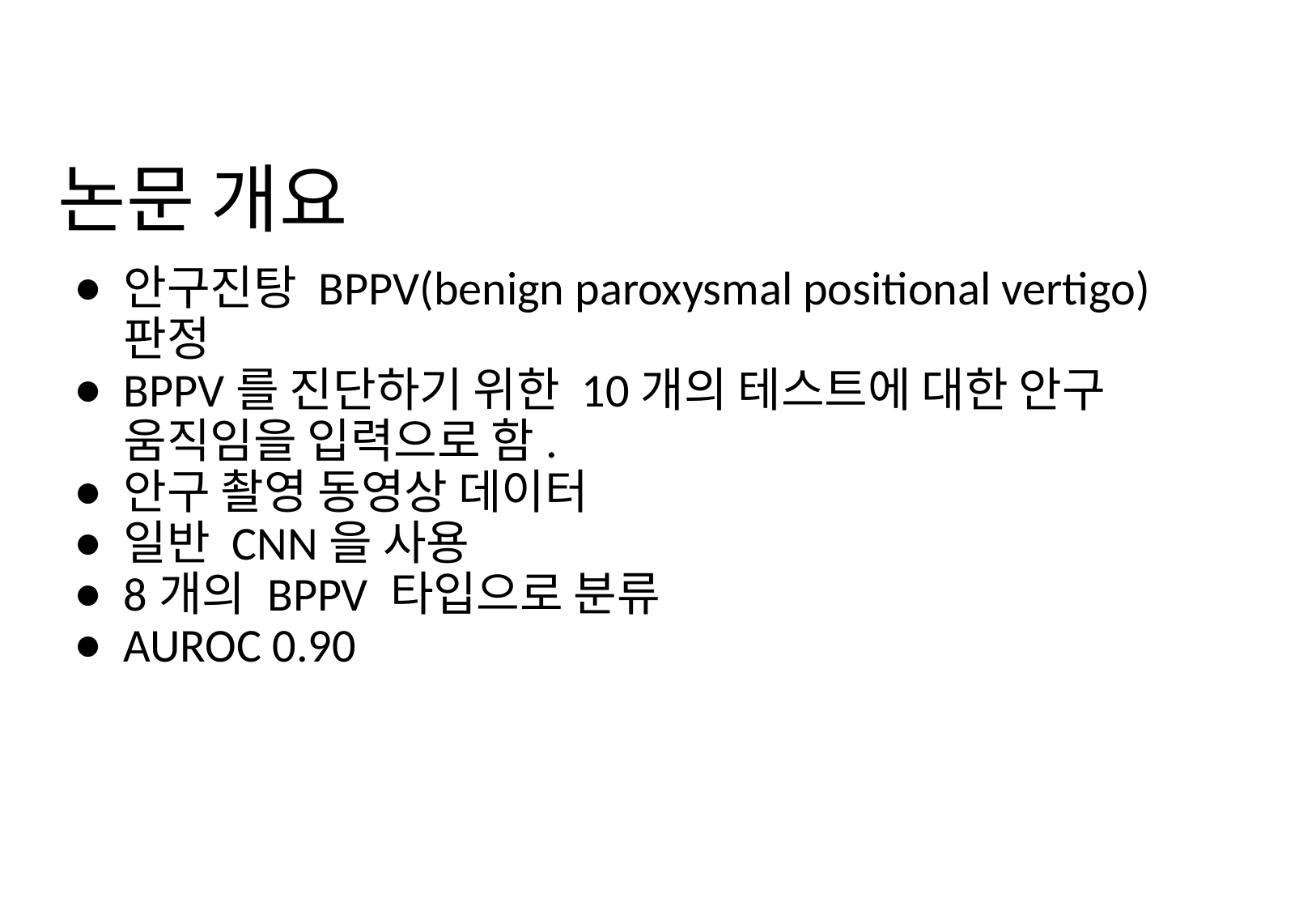

# 논문 개요
안구진탕 BPPV(benign paroxysmal positional vertigo) 판정
BPPV를 진단하기 위한 10개의 테스트에 대한 안구 움직임을 입력으로 함.
안구 촬영 동영상 데이터
일반 CNN을 사용
8개의 BPPV 타입으로 분류
AUROC 0.90